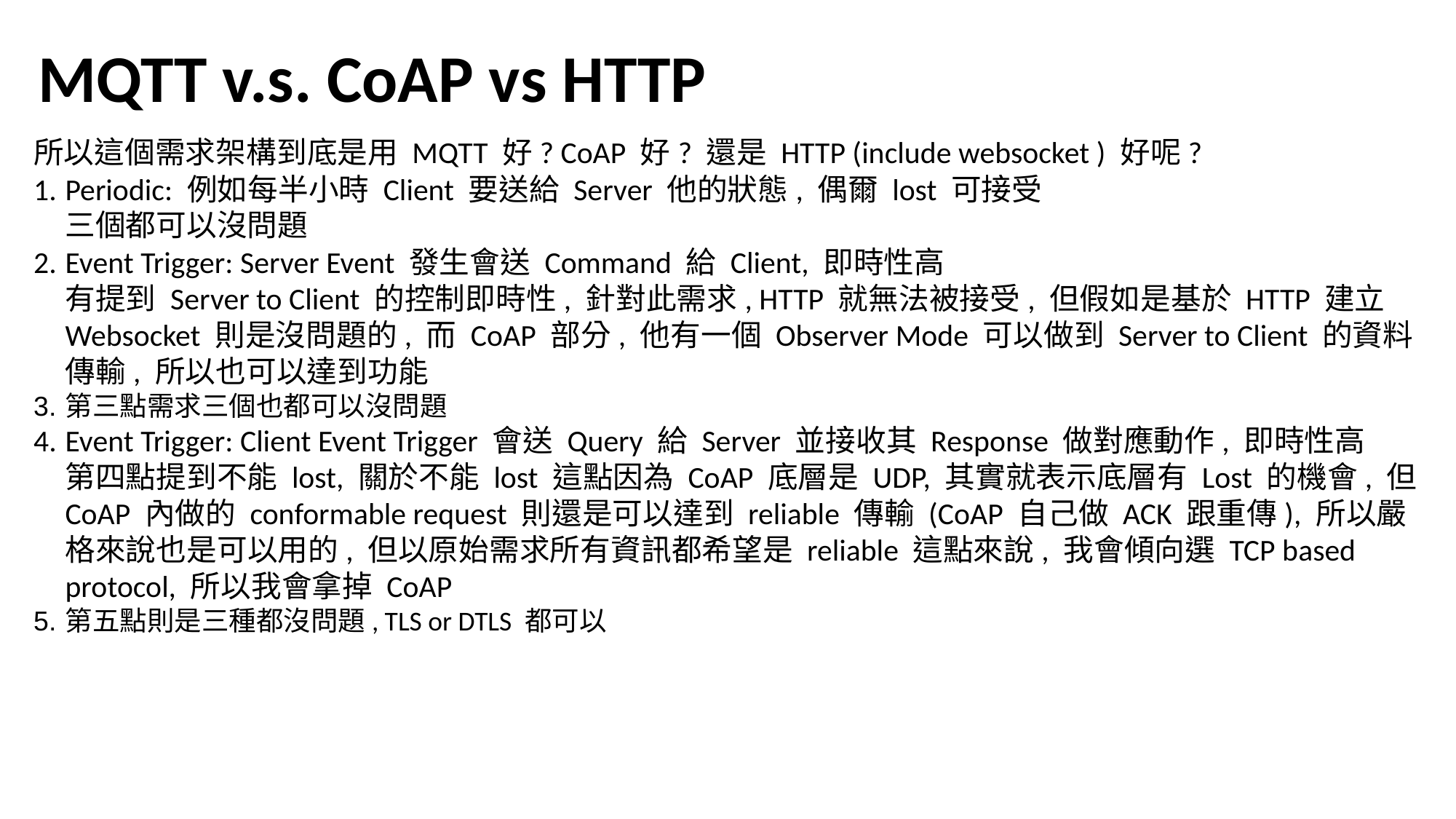

# MQTT v.s. CoAP vs HTTP
所以這個需求架構到底是用 MQTT 好? CoAP 好? 還是 HTTP (include websocket ) 好呢?
Periodic: 例如每半小時 Client 要送給 Server 他的狀態, 偶爾 lost 可接受
三個都可以沒問題
Event Trigger: Server Event 發生會送 Command 給 Client, 即時性高
有提到 Server to Client 的控制即時性, 針對此需求, HTTP 就無法被接受, 但假如是基於 HTTP 建立 Websocket 則是沒問題的, 而 CoAP 部分, 他有一個 Observer Mode 可以做到 Server to Client 的資料傳輸, 所以也可以達到功能
第三點需求三個也都可以沒問題
Event Trigger: Client Event Trigger 會送 Query 給 Server 並接收其 Response 做對應動作, 即時性高
第四點提到不能 lost, 關於不能 lost 這點因為 CoAP 底層是 UDP, 其實就表示底層有 Lost 的機會, 但 CoAP 內做的 conformable request 則還是可以達到 reliable 傳輸 (CoAP 自己做 ACK 跟重傳), 所以嚴格來說也是可以用的, 但以原始需求所有資訊都希望是 reliable 這點來說, 我會傾向選 TCP based protocol, 所以我會拿掉 CoAP
第五點則是三種都沒問題, TLS or DTLS 都可以